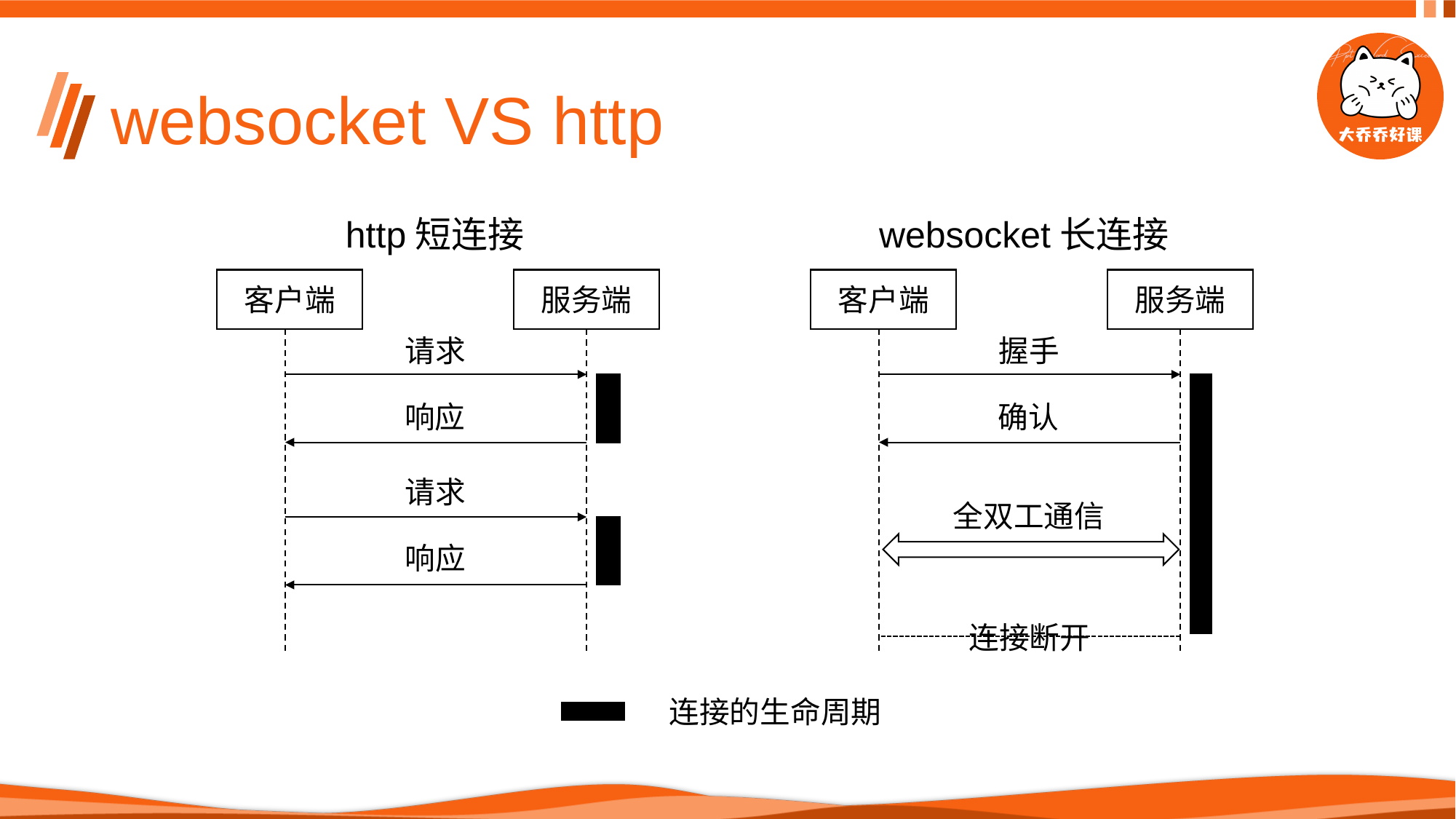

# websocket VS http
http短连接
websocket长连接
客户端
服务端
客户端
服务端
请求
握手

响应
确认

请求
全双工通信

响应
连接断开
连接的生命周期